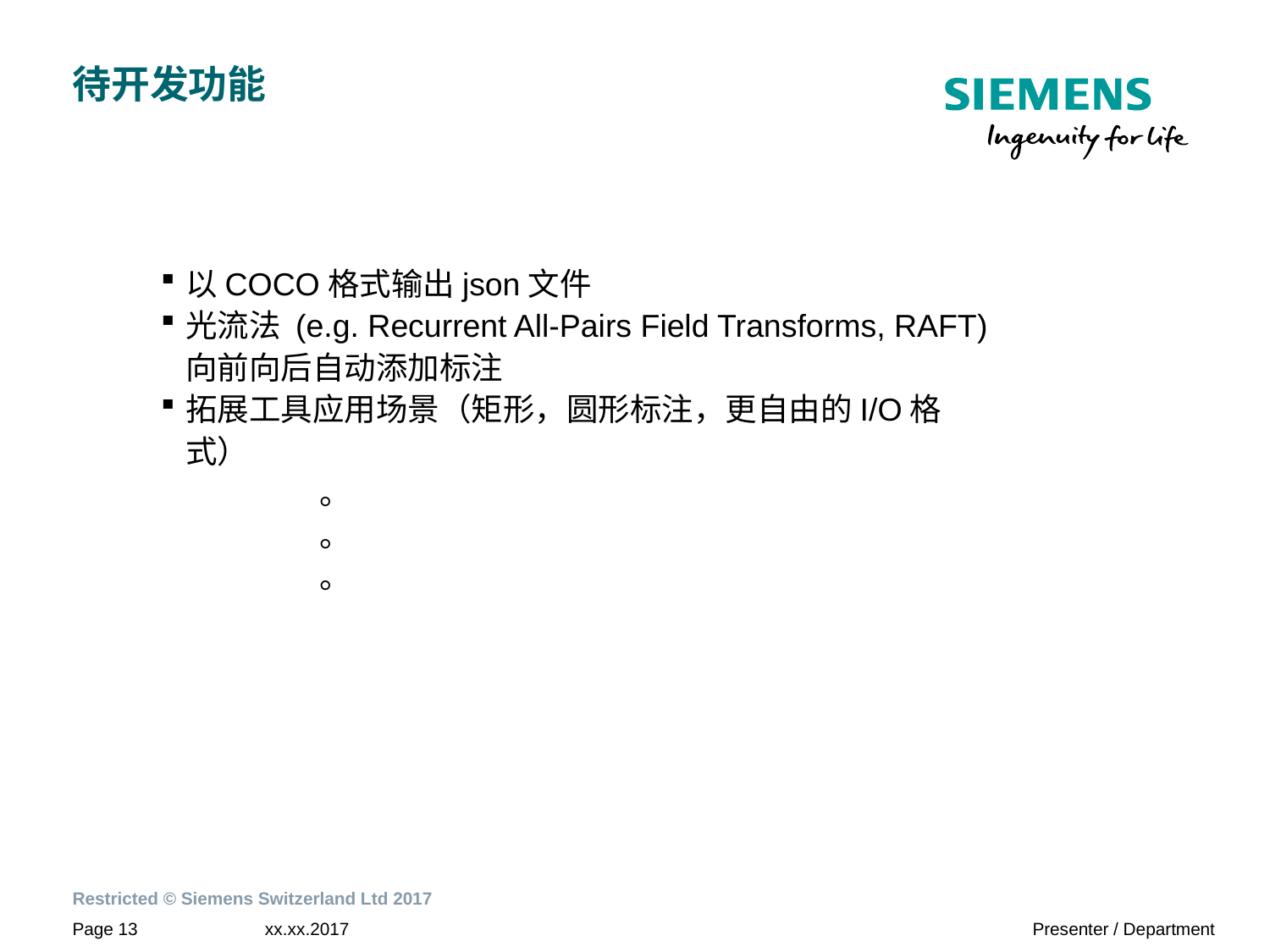

待开发功能
以COCO格式输出json文件
光流法 (e.g. Recurrent All-Pairs Field Transforms, RAFT) 向前向后自动添加标注
拓展工具应用场景（矩形，圆形标注，更自由的I/O格式）
                     。
                     。
                     。